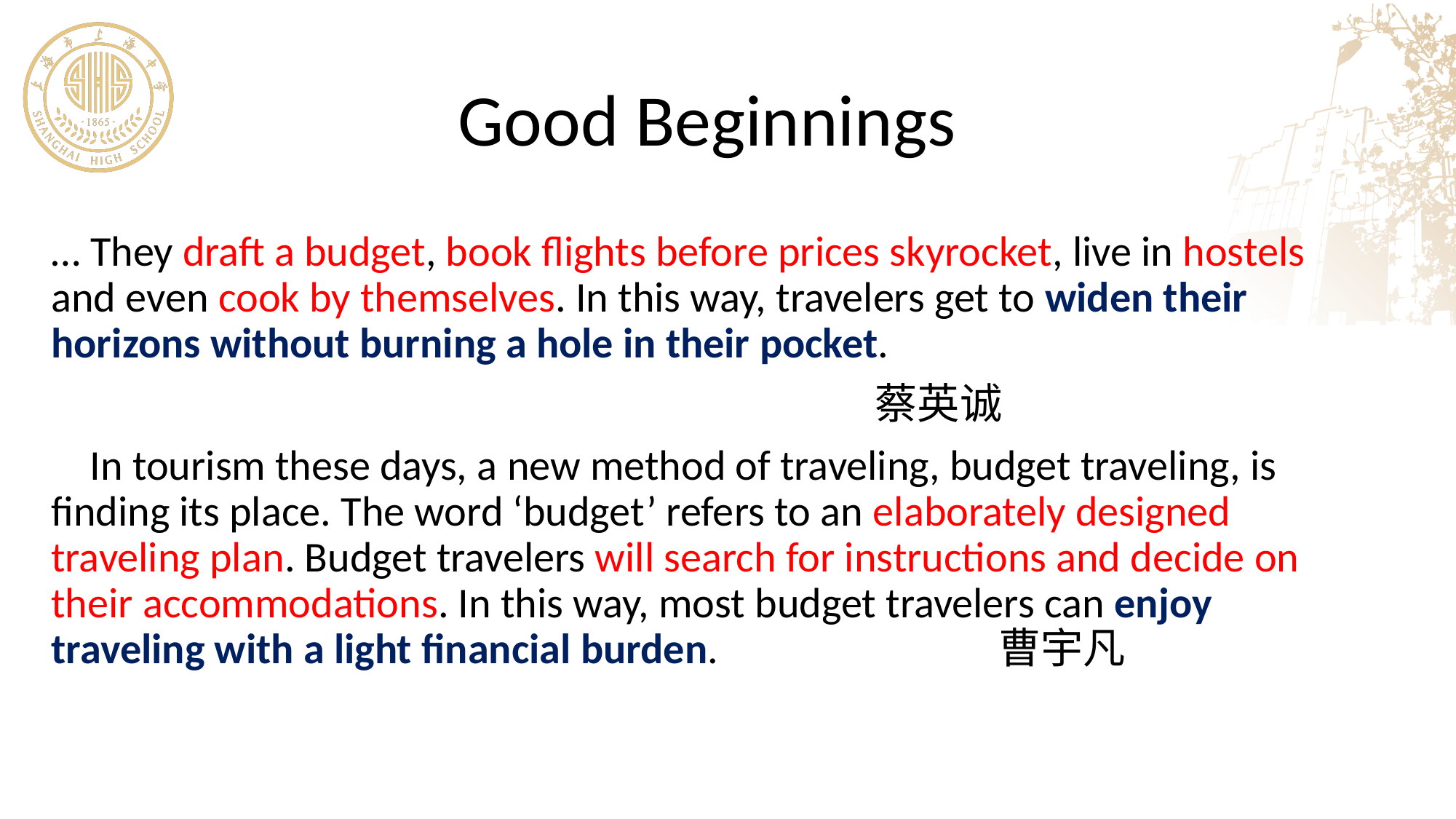

# Good Beginnings
… They draft a budget, book flights before prices skyrocket, live in hostels and even cook by themselves. In this way, travelers get to widen their horizons without burning a hole in their pocket.
                                                                                      蔡英诚
    In tourism these days, a new method of traveling, budget traveling, is finding its place. The word ‘budget’ refers to an elaborately designed traveling plan. Budget travelers will search for instructions and decide on their accommodations. In this way, most budget travelers can enjoy traveling with a light financial burden.                            曹宇凡